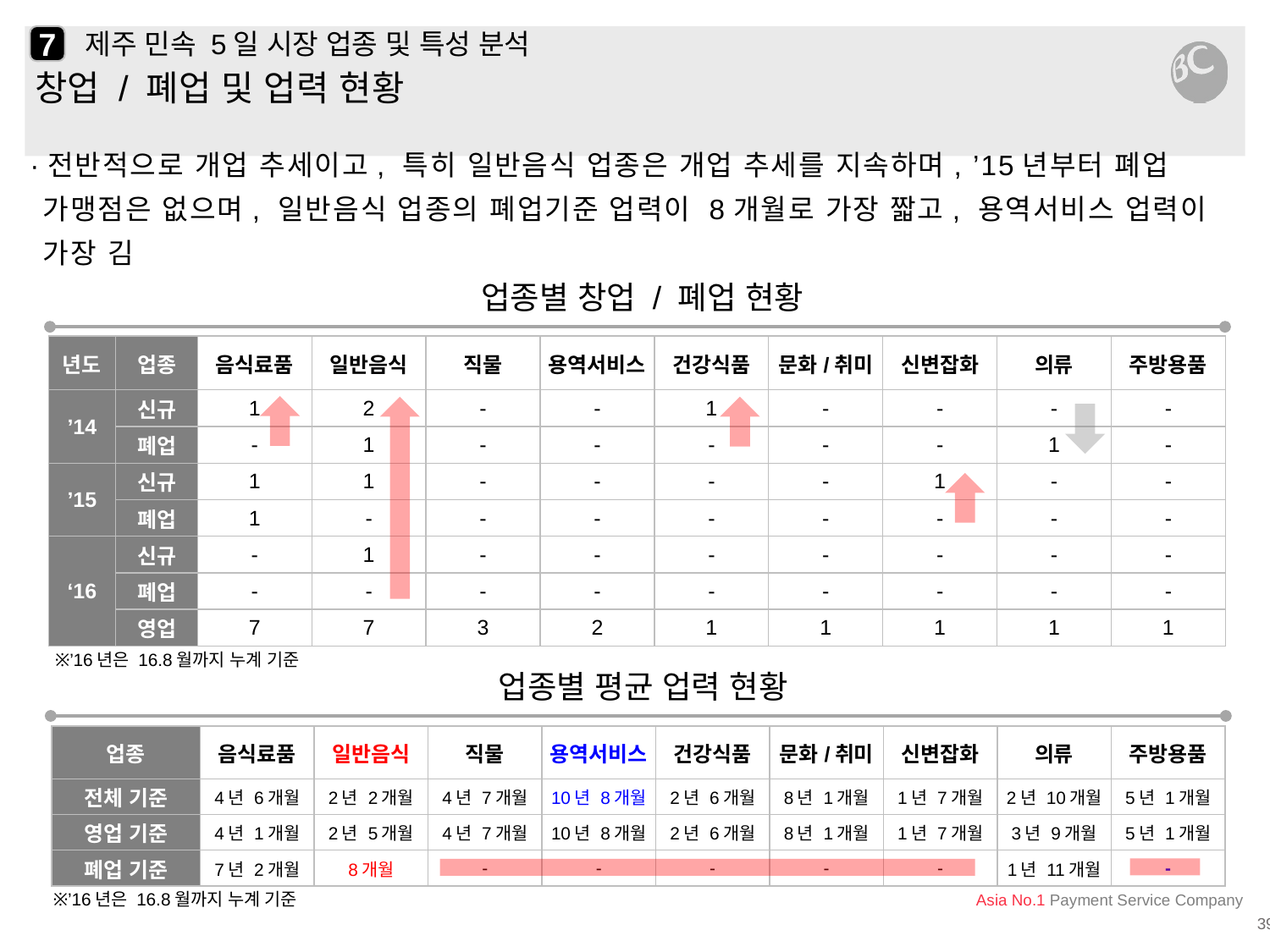

7
# 제주 민속 5일 시장 업종 및 특성 분석
창업 / 폐업 및 업력 현황
·전반적으로 개업 추세이고, 특히 일반음식 업종은 개업 추세를 지속하며, ’15년부터 폐업 가맹점은 없으며, 일반음식 업종의 폐업기준 업력이 8개월로 가장 짧고, 용역서비스 업력이 가장 김
업종별 창업 / 폐업 현황
| 년도 | 업종 | 음식료품 | 일반음식 | 직물 | 용역서비스 | 건강식품 | 문화/취미 | 신변잡화 | 의류 | 주방용품 |
| --- | --- | --- | --- | --- | --- | --- | --- | --- | --- | --- |
| ’14 | 신규 | 1 | 2 | - | - | 1 | - | - | - | - |
|  | 폐업 | - | 1 | - | - | - | - | - | 1 | - |
| ’15 | 신규 | 1 | 1 | - | - | - | - | 1 | - | - |
|  | 폐업 | 1 | - | - | - | - | - | - | - | - |
| ‘16 | 신규 | - | 1 | - | - | - | - | - | - | - |
|  | 폐업 | - | - | - | - | - | - | - | - | - |
|  | 영업 | 7 | 7 | 3 | 2 | 1 | 1 | 1 | 1 | 1 |

※’16년은 16.8월까지 누계 기준
업종별 평균 업력 현황
| 업종 | 음식료품 | 일반음식 | 직물 | 용역서비스 | 건강식품 | 문화/취미 | 신변잡화 | 의류 | 주방용품 |
| --- | --- | --- | --- | --- | --- | --- | --- | --- | --- |
| 전체 기준 | 4년 6개월 | 2년 2개월 | 4년 7개월 | 10년 8개월 | 2년 6개월 | 8년 1개월 | 1년 7개월 | 2년 10개월 | 5년 1개월 |
| 영업 기준 | 4년 1개월 | 2년 5개월 | 4년 7개월 | 10년 8개월 | 2년 6개월 | 8년 1개월 | 1년 7개월 | 3년 9개월 | 5년 1개월 |
| 폐업 기준 | 7년 2개월 | 8개월 | - | - | - | - | - | 1년 11개월 | - |

※’16년은 16.8월까지 누계 기준